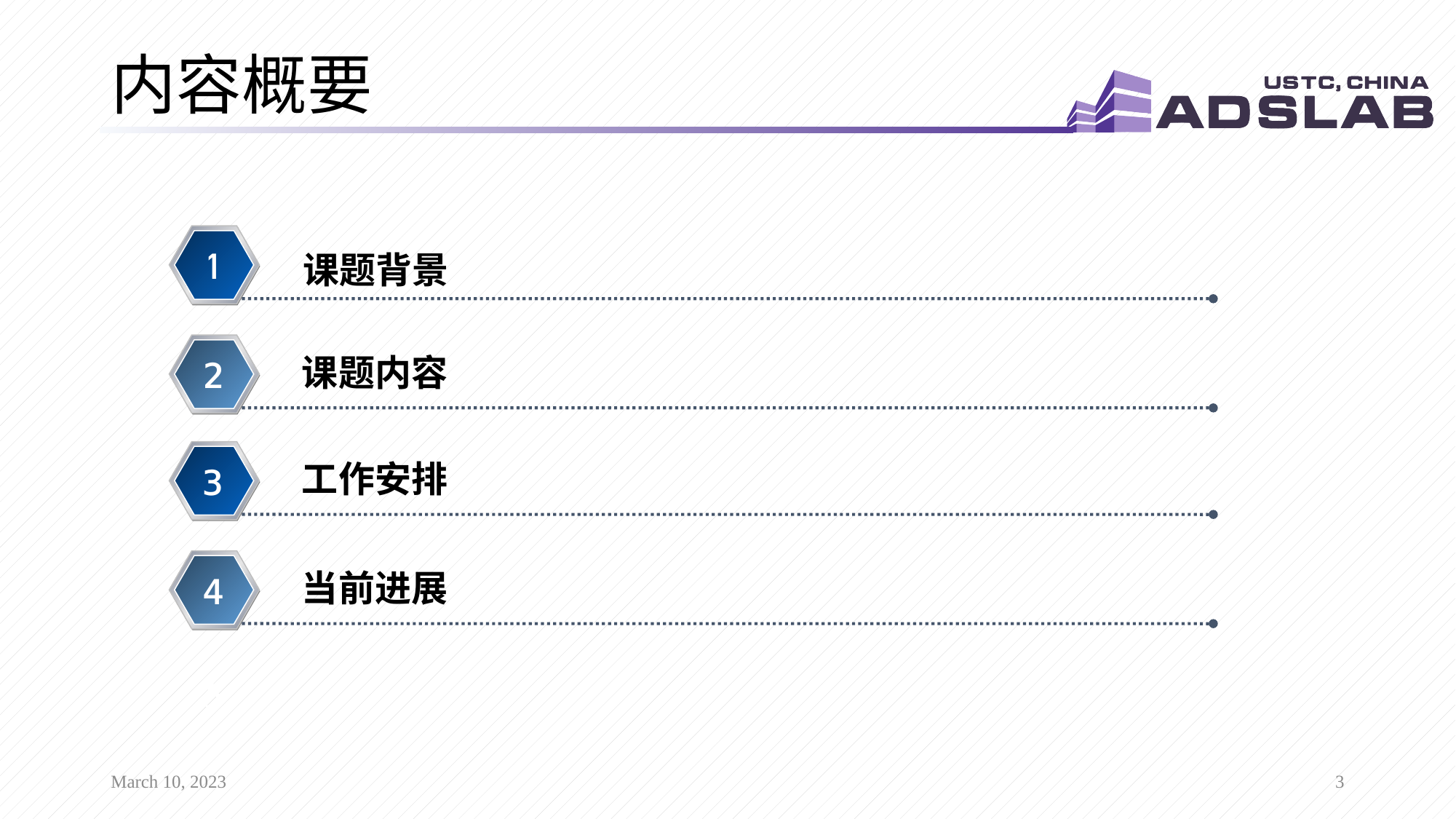

# 内容概要

1
课题背景

课题内容
2

工作安排
3

当前进展
4

5
March 10, 2023